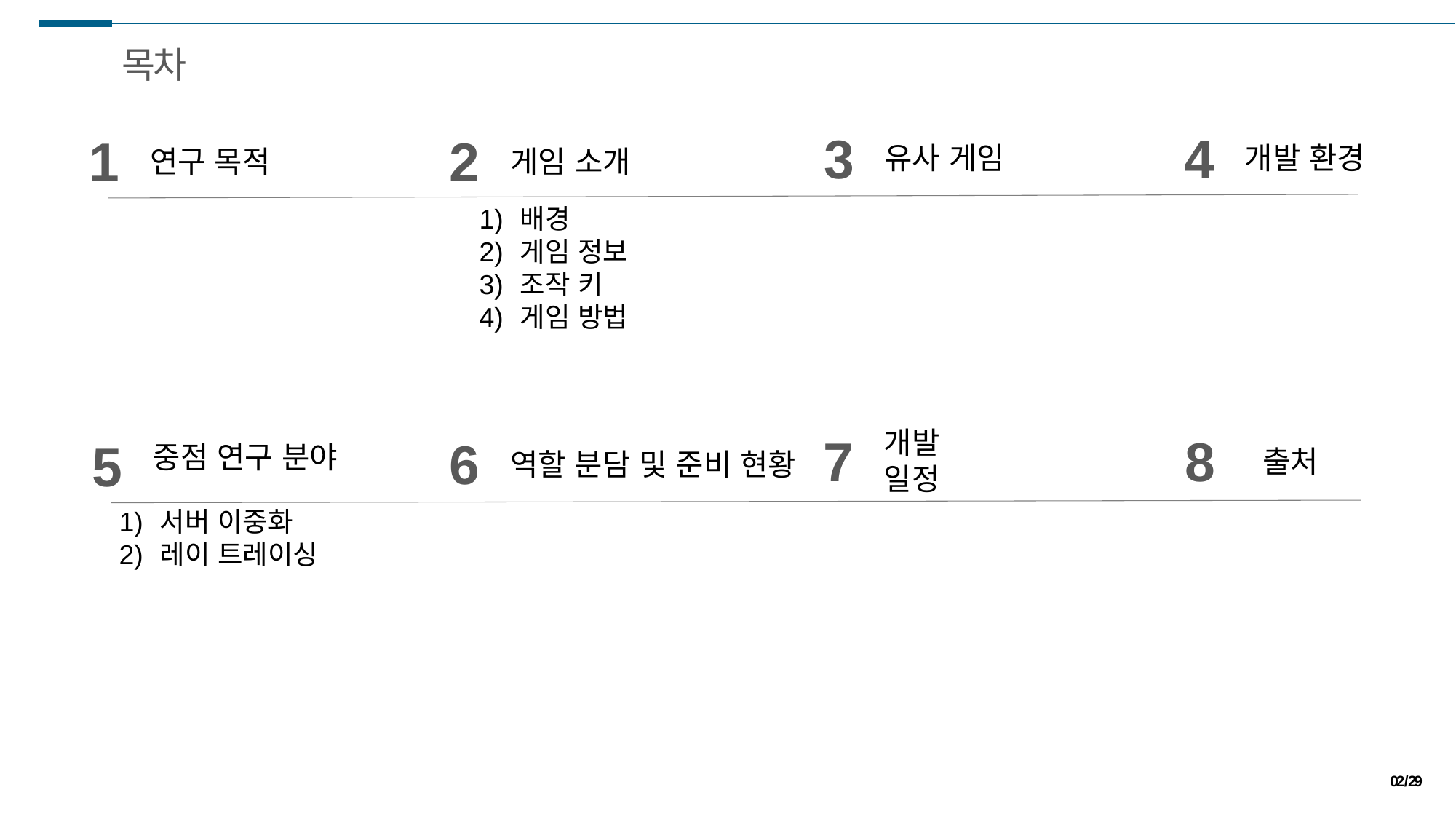

목차
4
개발 환경
3
유사 게임
1
연구 목적
2
게임 소개
배경
게임 정보
조작 키
게임 방법
7
개발 일정
8
출처
6
역할 분담 및 준비 현황
5
중점 연구 분야
서버 이중화
레이 트레이싱
02 / 29